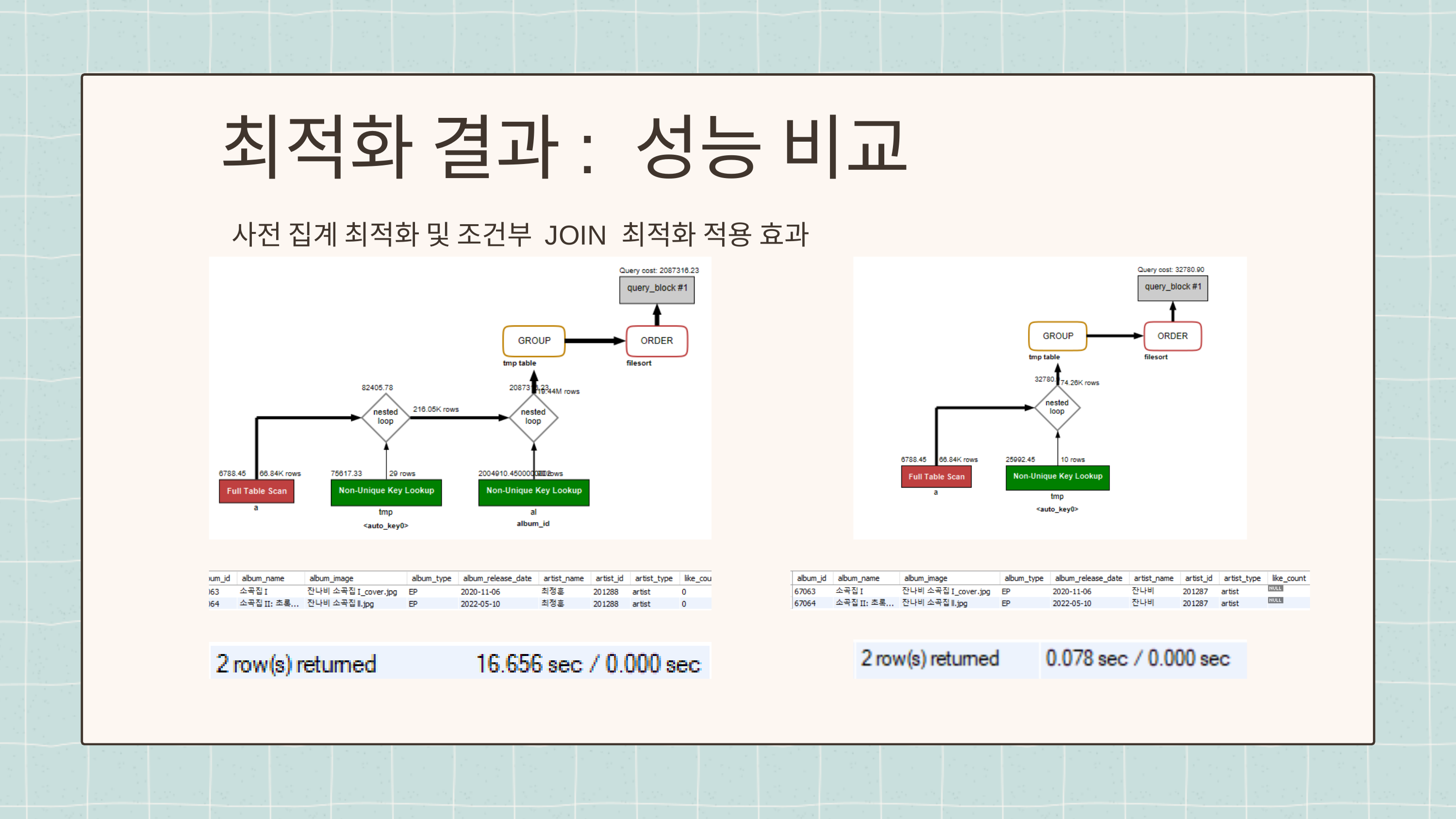

최적화 결과: 성능 비교
사전 집계 최적화 및 조건부 JOIN 최적화 적용 효과